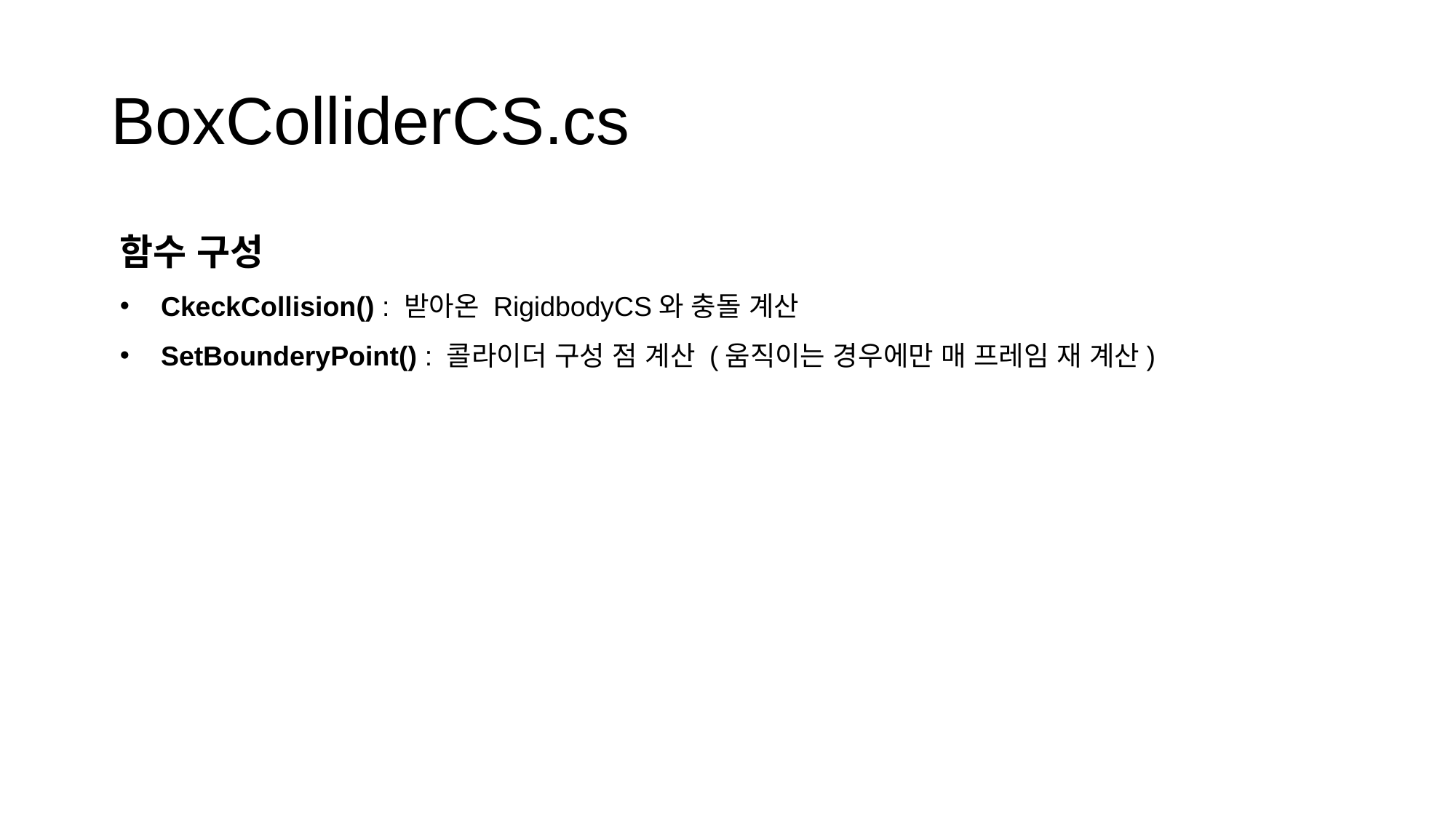

# BoxColliderCS.cs
함수 구성
CkeckCollision() : 받아온 RigidbodyCS와 충돌 계산
SetBounderyPoint() : 콜라이더 구성 점 계산 (움직이는 경우에만 매 프레임 재 계산)